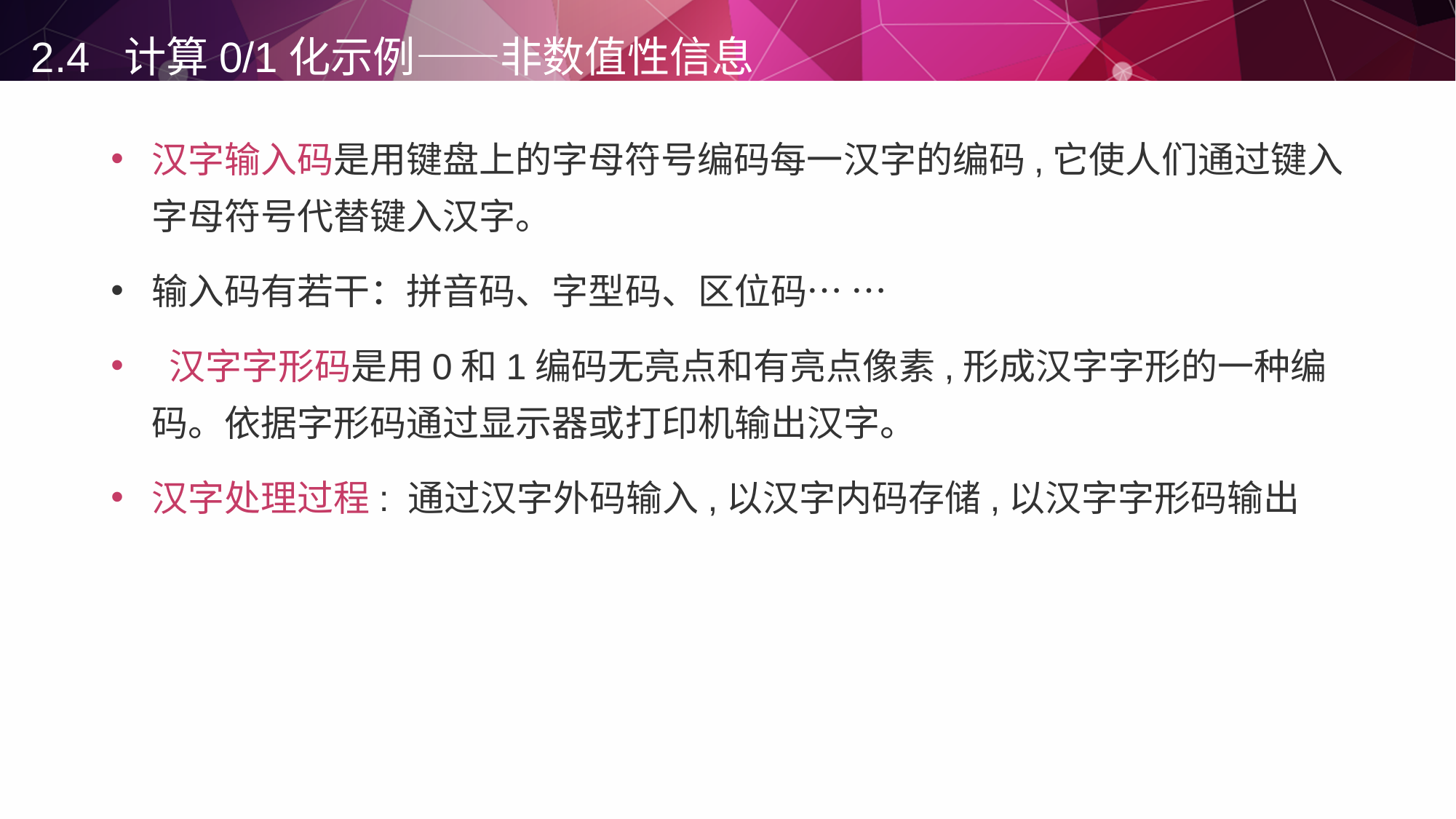

# 2.4  计算0/1化示例——非数值性信息
汉字输入码是用键盘上的字母符号编码每一汉字的编码,它使人们通过键入字母符号代替键入汉字。
输入码有若干：拼音码、字型码、区位码… …
 汉字字形码是用0和1编码无亮点和有亮点像素,形成汉字字形的一种编码。依据字形码通过显示器或打印机输出汉字。
汉字处理过程: 通过汉字外码输入,以汉字内码存储,以汉字字形码输出